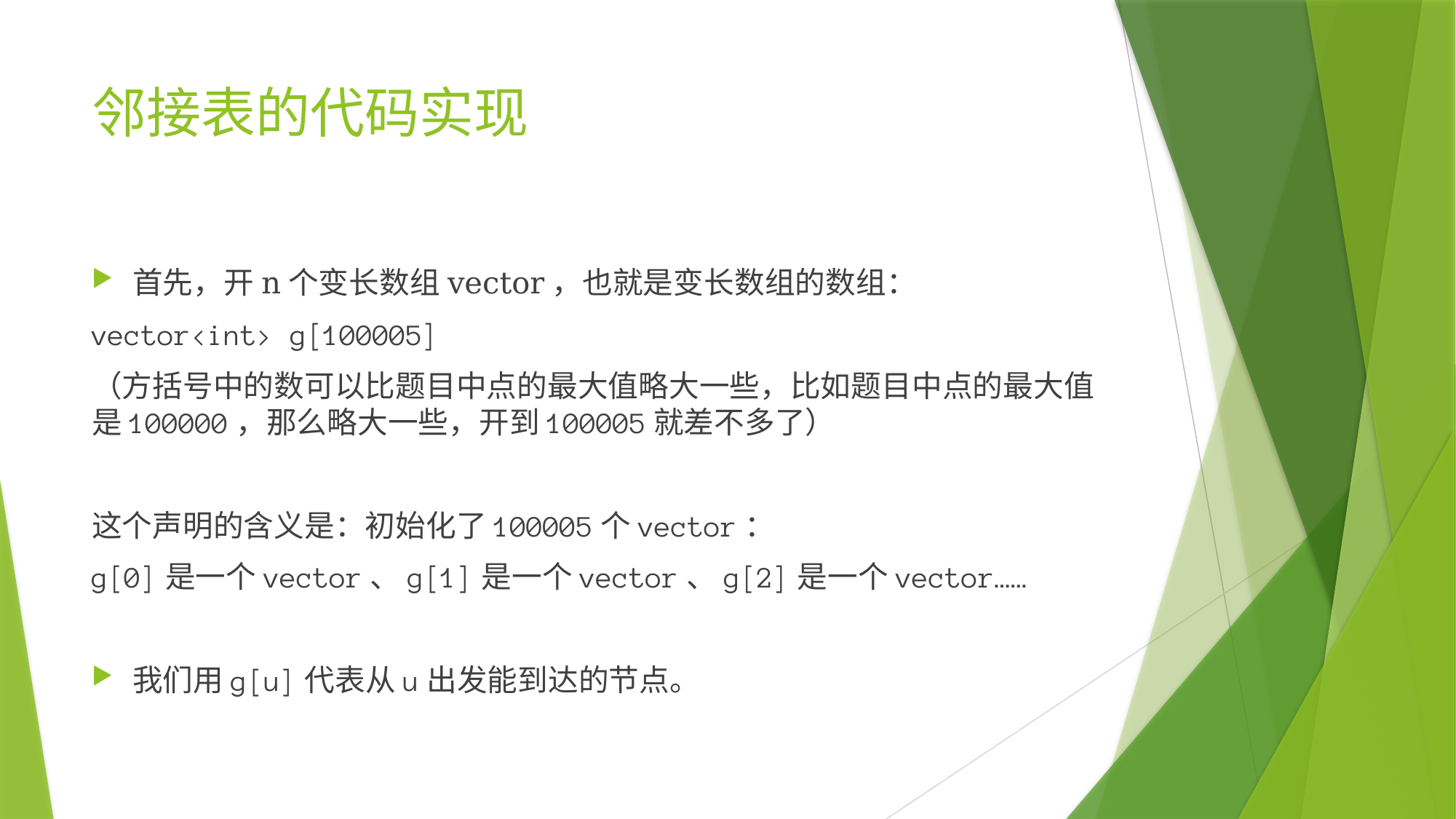

# 邻接表的代码实现
首先，开n个变长数组vector，也就是变长数组的数组：
vector<int> g[100005]
（方括号中的数可以比题目中点的最大值略大一些，比如题目中点的最大值是100000，那么略大一些，开到100005就差不多了）

这个声明的含义是：初始化了100005个vector：
g[0]是一个vector、g[1]是一个vector、g[2]是一个vector……

我们用g[u]代表从u出发能到达的节点。